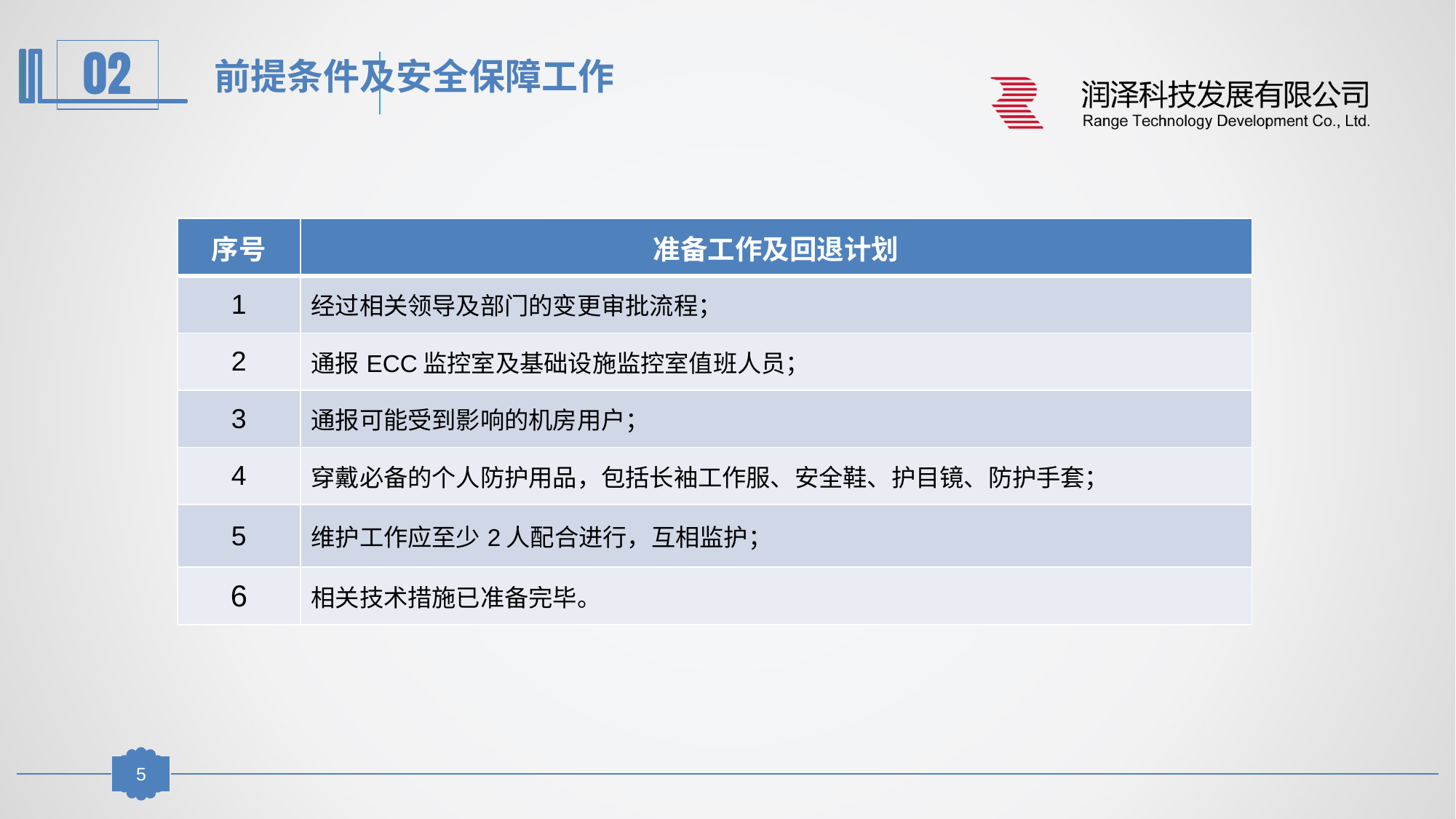

前提条件及安全保障工作
| 序号 | 准备工作及回退计划 |
| --- | --- |
| 1 | 经过相关领导及部门的变更审批流程； |
| 2 | 通报ECC监控室及基础设施监控室值班人员； |
| 3 | 通报可能受到影响的机房用户； |
| 4 | 穿戴必备的个人防护用品，包括长袖工作服、安全鞋、护目镜、防护手套； |
| 5 | 维护工作应至少2人配合进行，互相监护； |
| 6 | 相关技术措施已准备完毕。 |
5
5